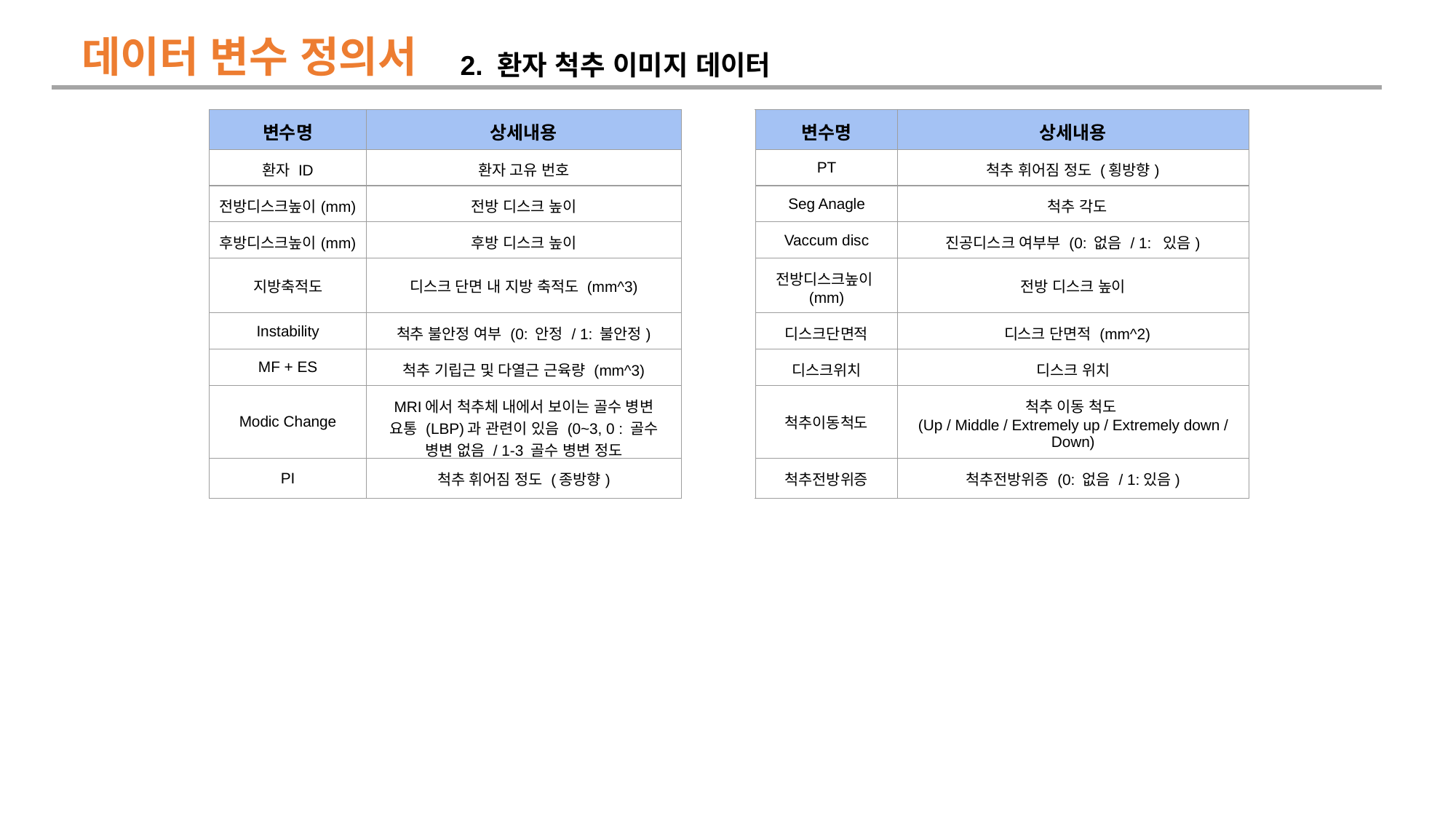

데이터 변수 정의서
2. 환자 척추 이미지 데이터

| 변수명 | 상세내용 |  | 변수명 | 상세내용 |
| --- | --- | --- | --- | --- |
| 환자 ID | 환자 고유 번호 |  | PT | 척추 휘어짐 정도 (횡방향) |
| 전방디스크높이(mm) | 전방 디스크 높이 |  | Seg Anagle | 척추 각도 |
| 후방디스크높이(mm) | 후방 디스크 높이 |  | Vaccum disc | 진공디스크 여부부 (0: 없음 / 1:  있음) |
| 지방축적도 | 디스크 단면 내 지방 축적도 (mm^3) |  | 전방디스크높이(mm) | 전방 디스크 높이 |
| Instability | 척추 불안정 여부 (0: 안정 / 1: 불안정) |  | 디스크단면적 | 디스크 단면적 (mm^2) |
| MF + ES | 척추 기립근 및 다열근 근육량 (mm^3) |  | 디스크위치 | 디스크 위치 |
| Modic Change | MRI에서 척추체 내에서 보이는 골수 병변 요통 (LBP)과 관련이 있음 (0~3, 0 : 골수 병변 없음 / 1-3 골수 병변 정도 |  | 척추이동척도 | 척추 이동 척도 (Up / Middle / Extremely up / Extremely down / Down) |
| PI | 척추 휘어짐 정도 (종방향) |  | 척추전방위증 | 척추전방위증 (0: 없음 / 1:있음) |